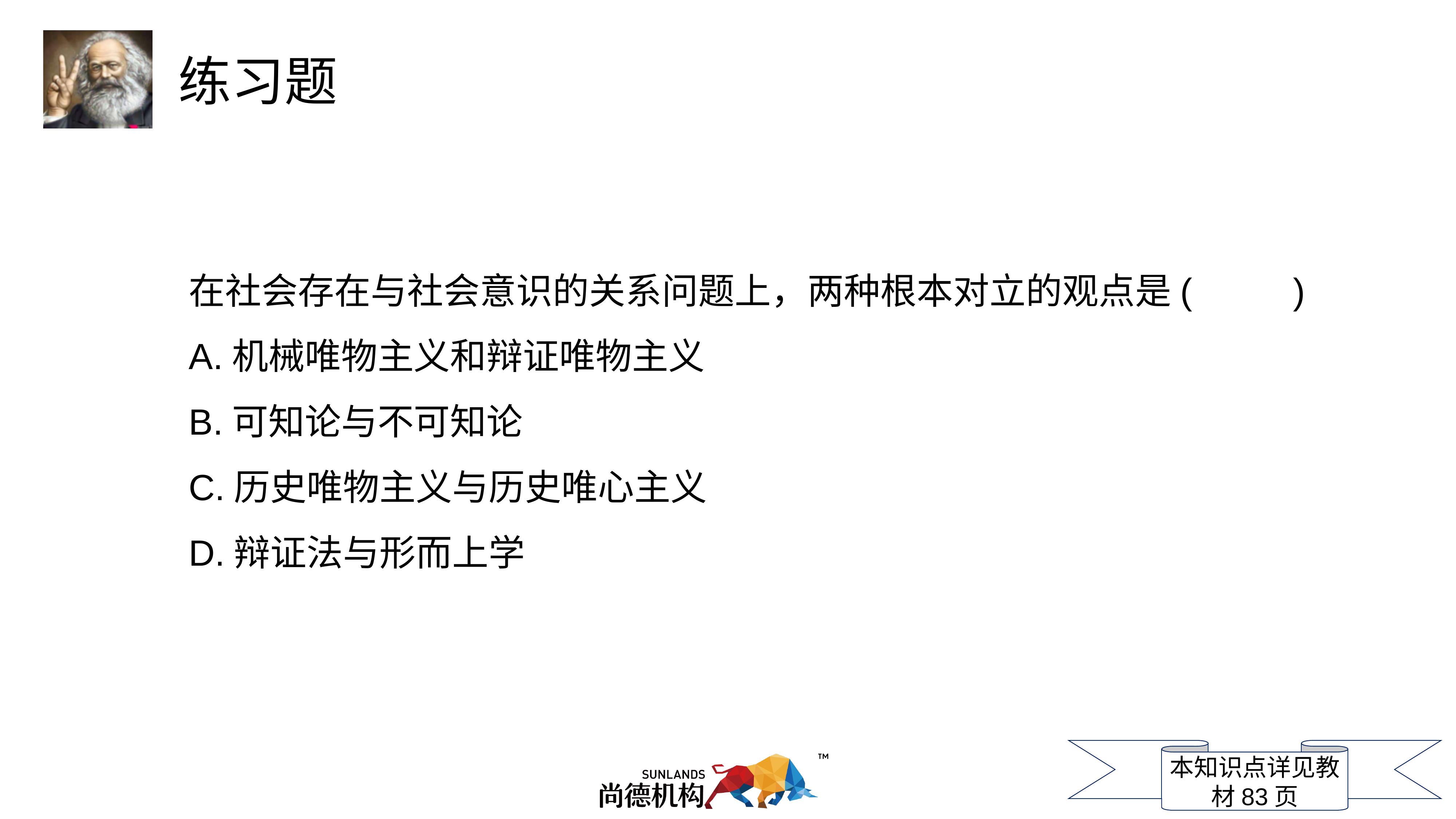

在社会存在与社会意识的关系问题上，两种根本对立的观点是(          )
A.机械唯物主义和辩证唯物主义
B.可知论与不可知论
C.历史唯物主义与历史唯心主义
D.辩证法与形而上学
本知识点详见教材83页